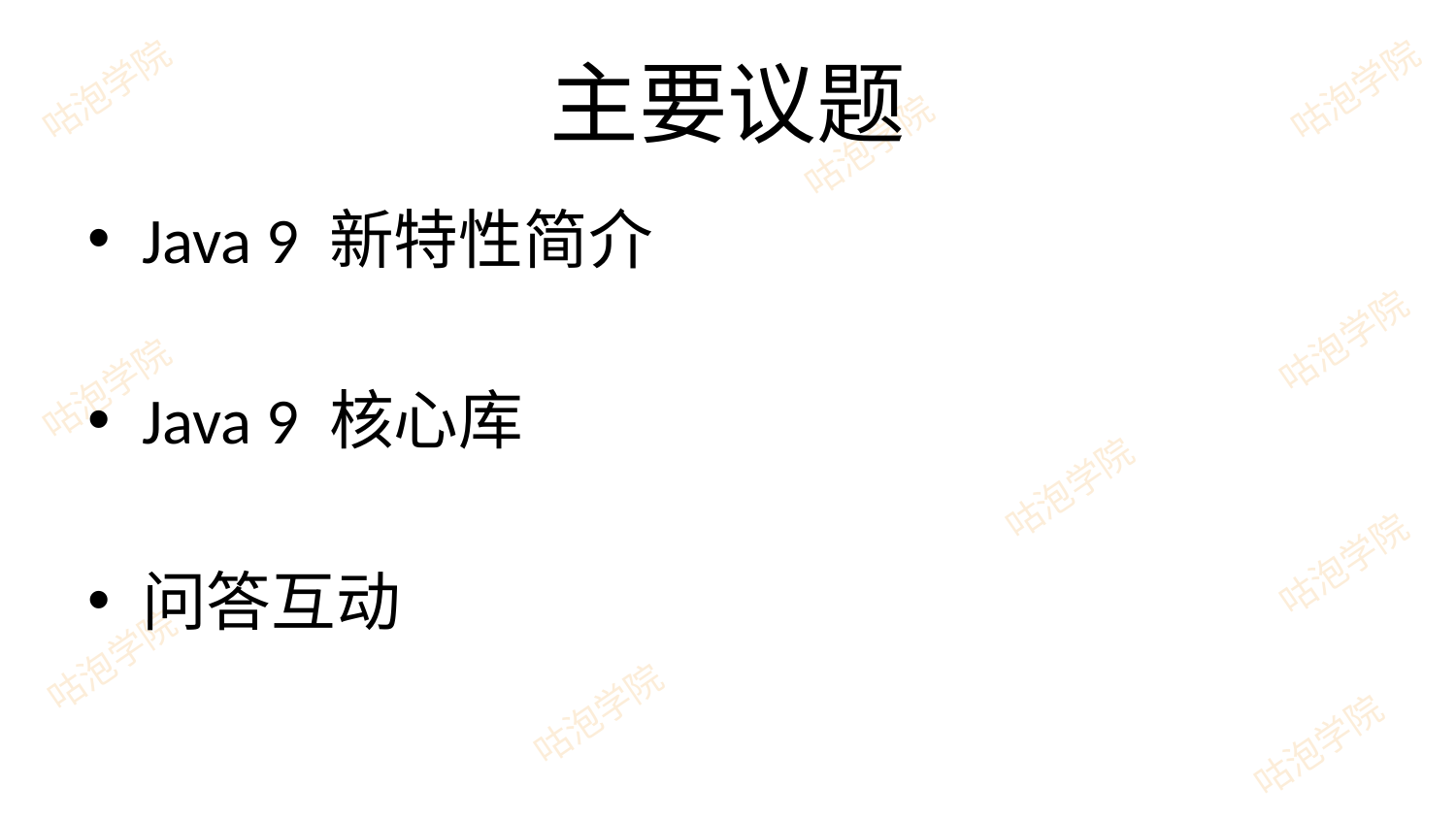

# 主要议题
Java 9 新特性简介

Java 9 核心库

问答互动